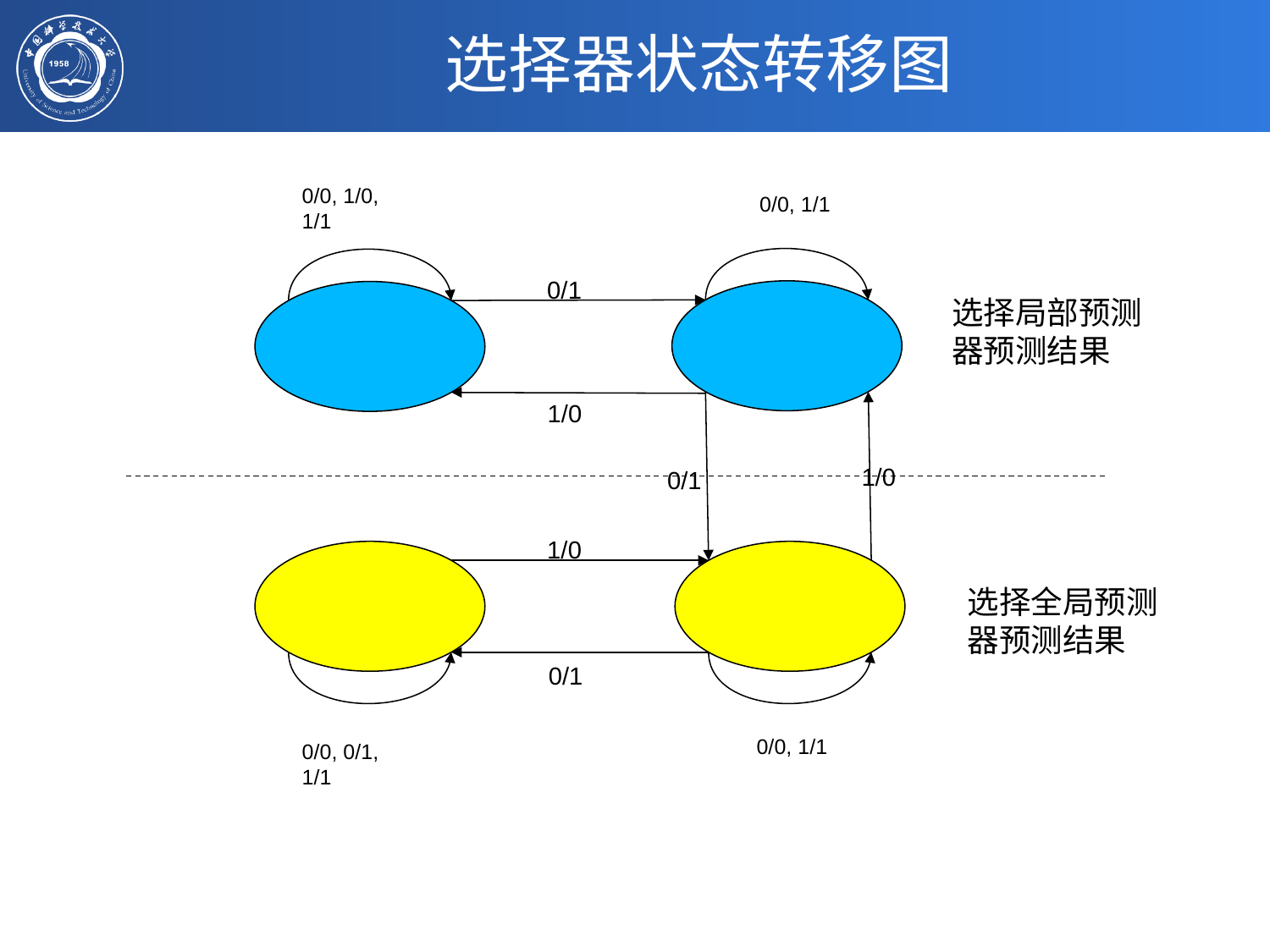

# 选择器状态转移图
0/0, 1/0, 1/1
0/0, 1/1
0/1

1/0
1/0
0/1
1/0

0/1
0/0, 1/1
0/0, 0/1, 1/1
选择局部预测器预测结果
选择全局预测器预测结果